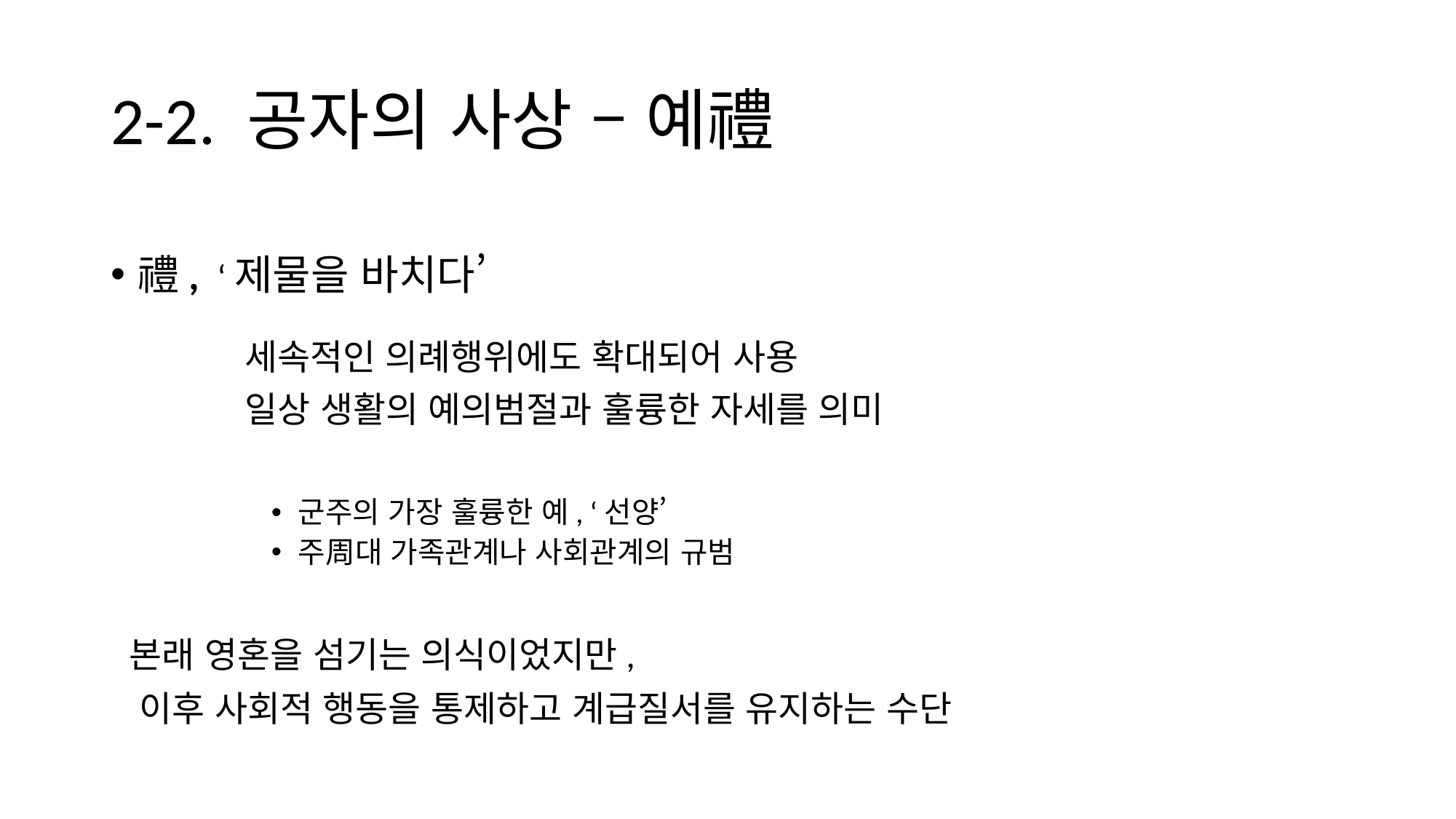

# 2-2. 공자의 사상 – 예禮
禮,  ‘제물을 바치다’
       		세속적인 의례행위에도 확대되어 사용
       		일상 생활의 예의범절과 훌륭한 자세를 의미

군주의 가장 훌륭한 예, ‘선양’
주周대 가족관계나 사회관계의 규범

 본래 영혼을 섬기는 의식이었지만,
  이후 사회적 행동을 통제하고 계급질서를 유지하는 수단